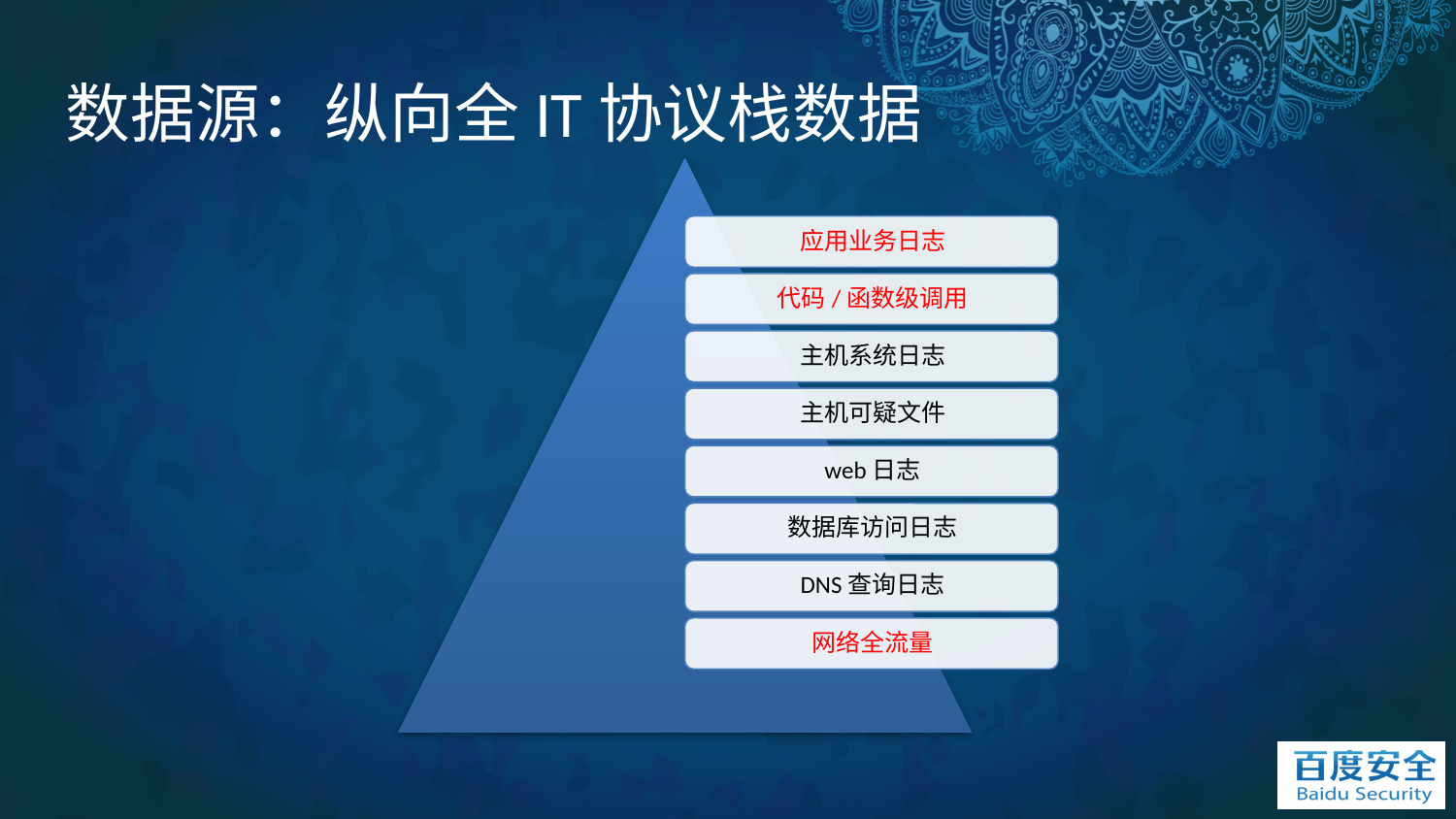

数据源：纵向全IT协议栈数据
应用业务日志
代码/函数级调用
主机系统日志
主机可疑文件
web日志
数据库访问日志
DNS查询日志
网络全流量